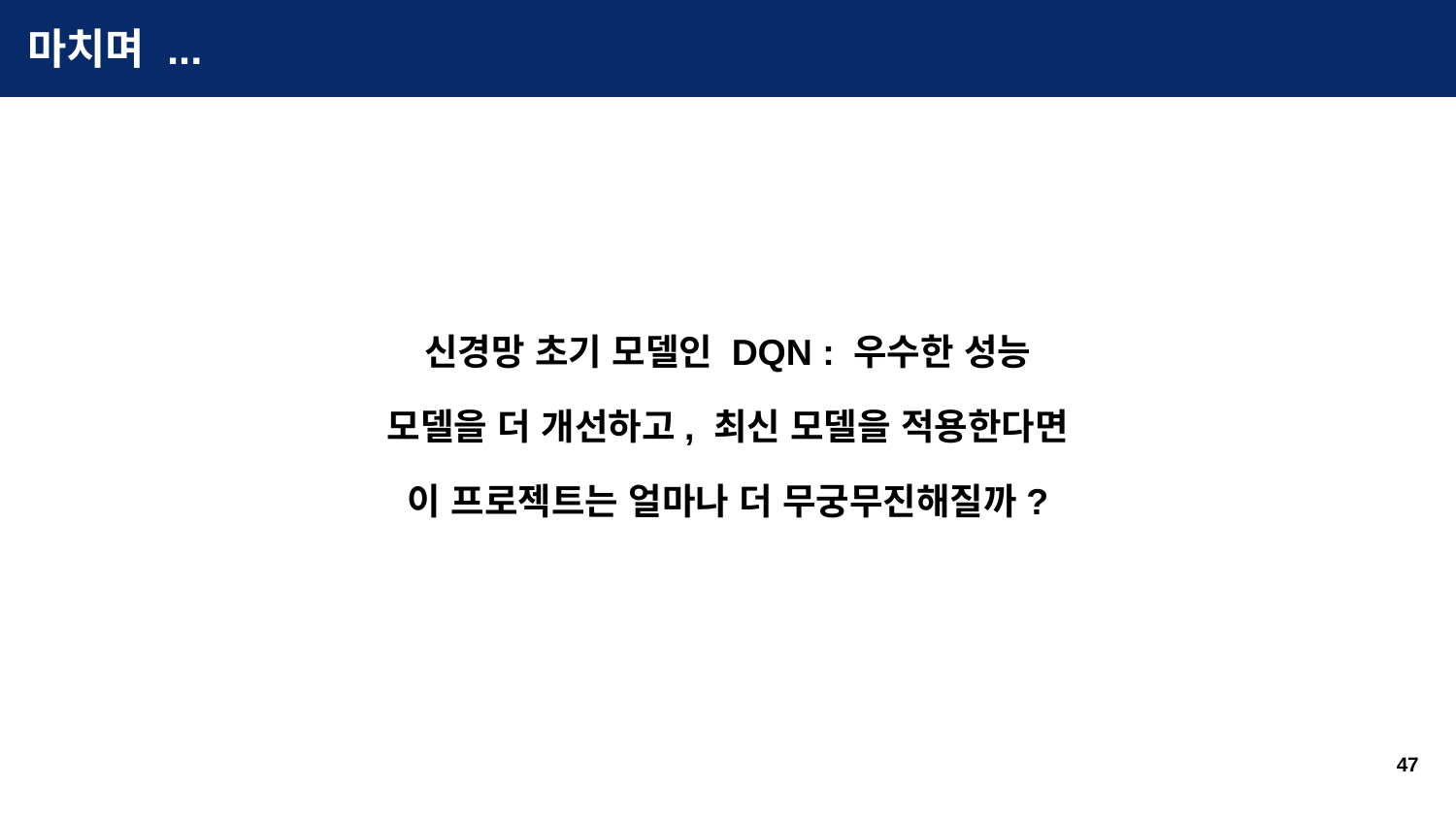

# 마치며 ...
신경망 초기 모델인 DQN : 우수한 성능
모델을 더 개선하고, 최신 모델을 적용한다면
이 프로젝트는 얼마나 더 무궁무진해질까?
47